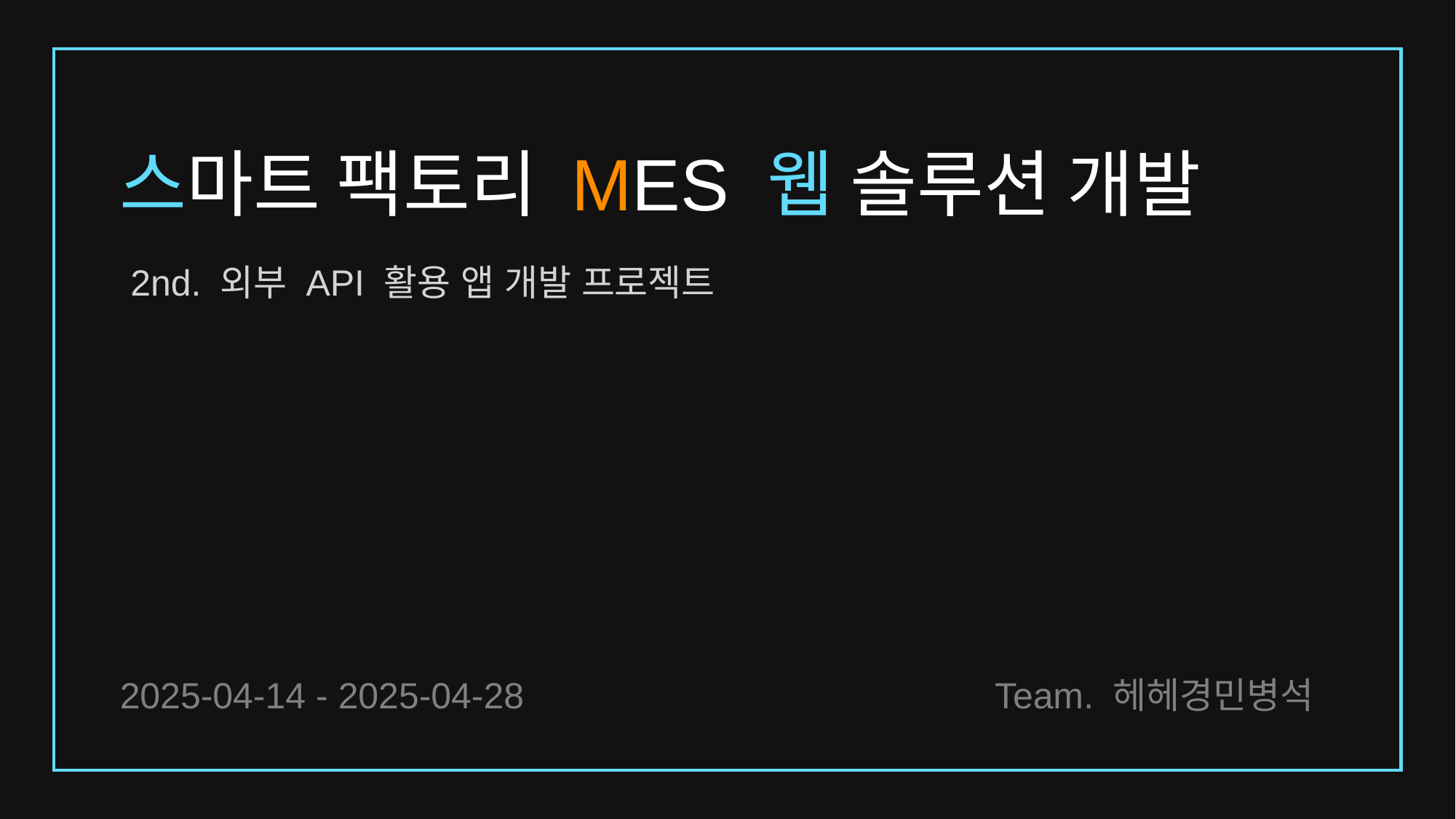

# 스마트 팩토리 MES 웹 솔루션 개발
2nd. 외부 API 활용 앱 개발 프로젝트
2025-04-14 - 2025-04-28
Team. 헤헤경민병석